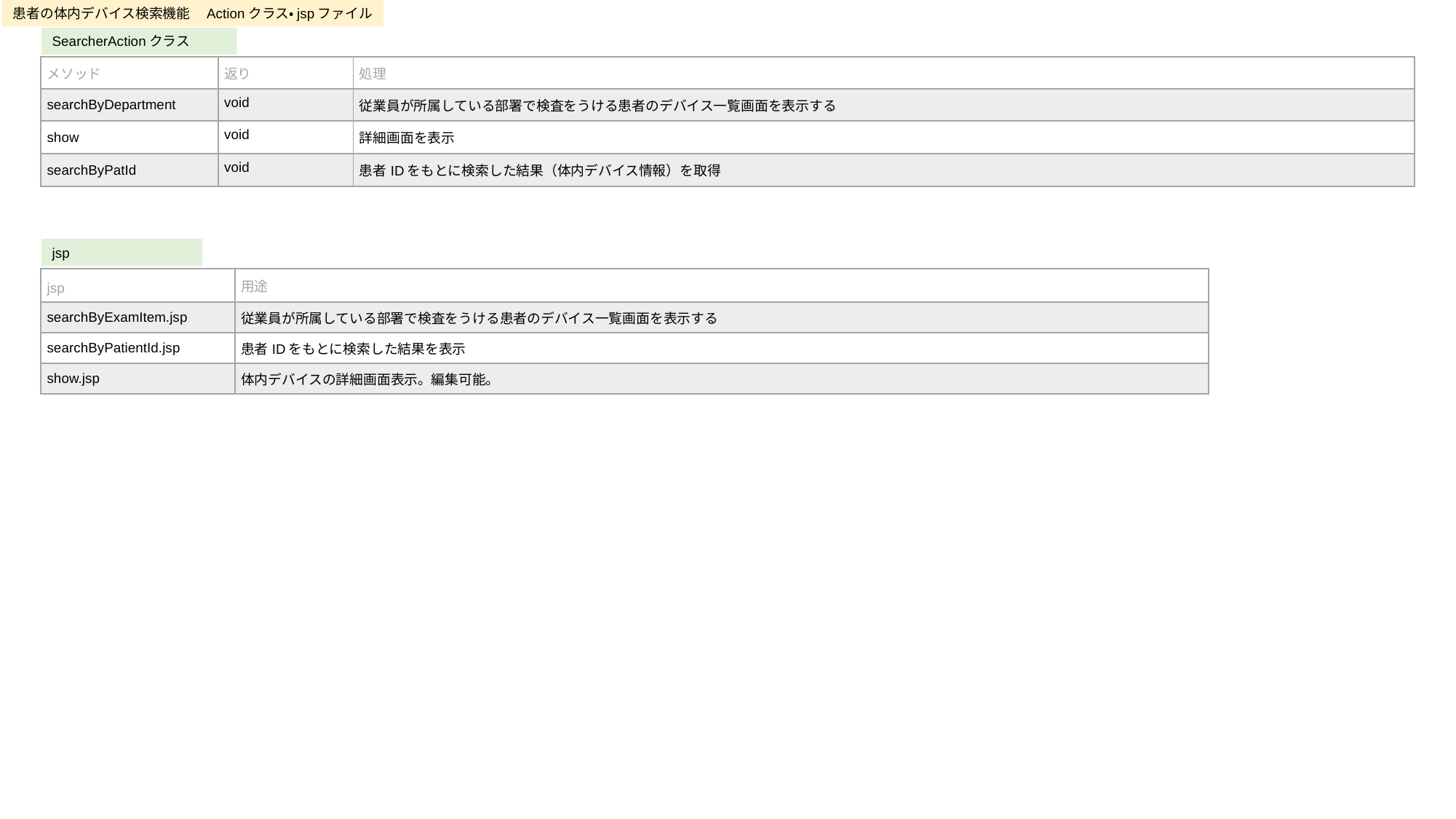

患者の体内デバイス検索機能　Actionクラス・jspファイル
SearcherActionクラス
| メソッド | 返り | 処理 |
| --- | --- | --- |
| searchByDepartment | void | 従業員が所属している部署で検査をうける患者のデバイス一覧画面を表示する |
| show | void | 詳細画面を表示 |
| searchByPatId | void | 患者IDをもとに検索した結果（体内デバイス情報）を取得 |
jsp
| jsp | 用途 |
| --- | --- |
| searchByExamItem.jsp | 従業員が所属している部署で検査をうける患者のデバイス一覧画面を表示する |
| searchByPatientId.jsp | 患者IDをもとに検索した結果を表示 |
| show.jsp | 体内デバイスの詳細画面表示。編集可能。 |